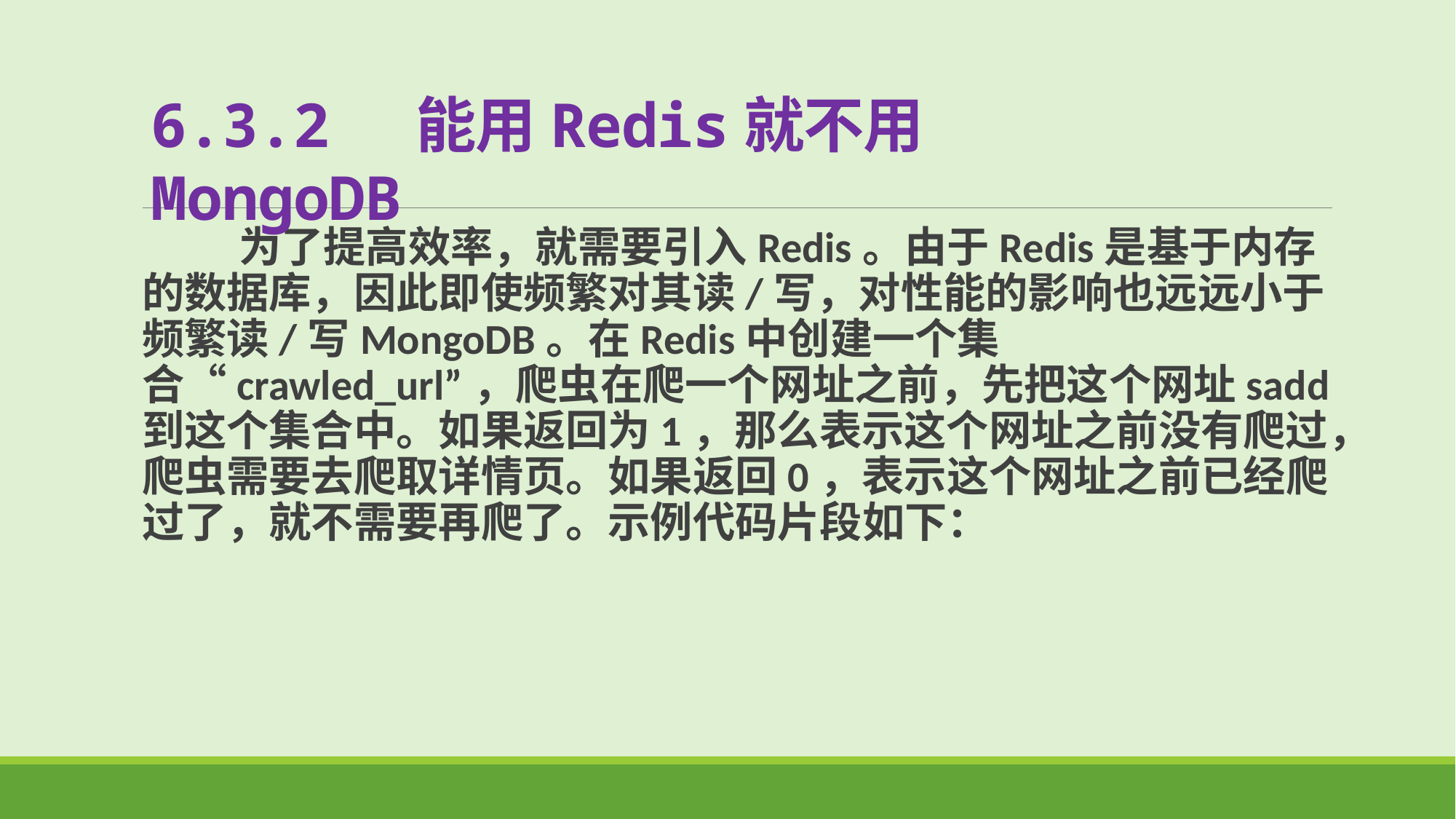

# 6.3.2  能用Redis就不用MongoDB
         为了提高效率，就需要引入Redis。由于Redis是基于内存的数据库，因此即使频繁对其读/写，对性能的影响也远远小于频繁读/写MongoDB。在Redis中创建一个集合“crawled_url”，爬虫在爬一个网址之前，先把这个网址sadd到这个集合中。如果返回为1，那么表示这个网址之前没有爬过，爬虫需要去爬取详情页。如果返回0，表示这个网址之前已经爬过了，就不需要再爬了。示例代码片段如下：